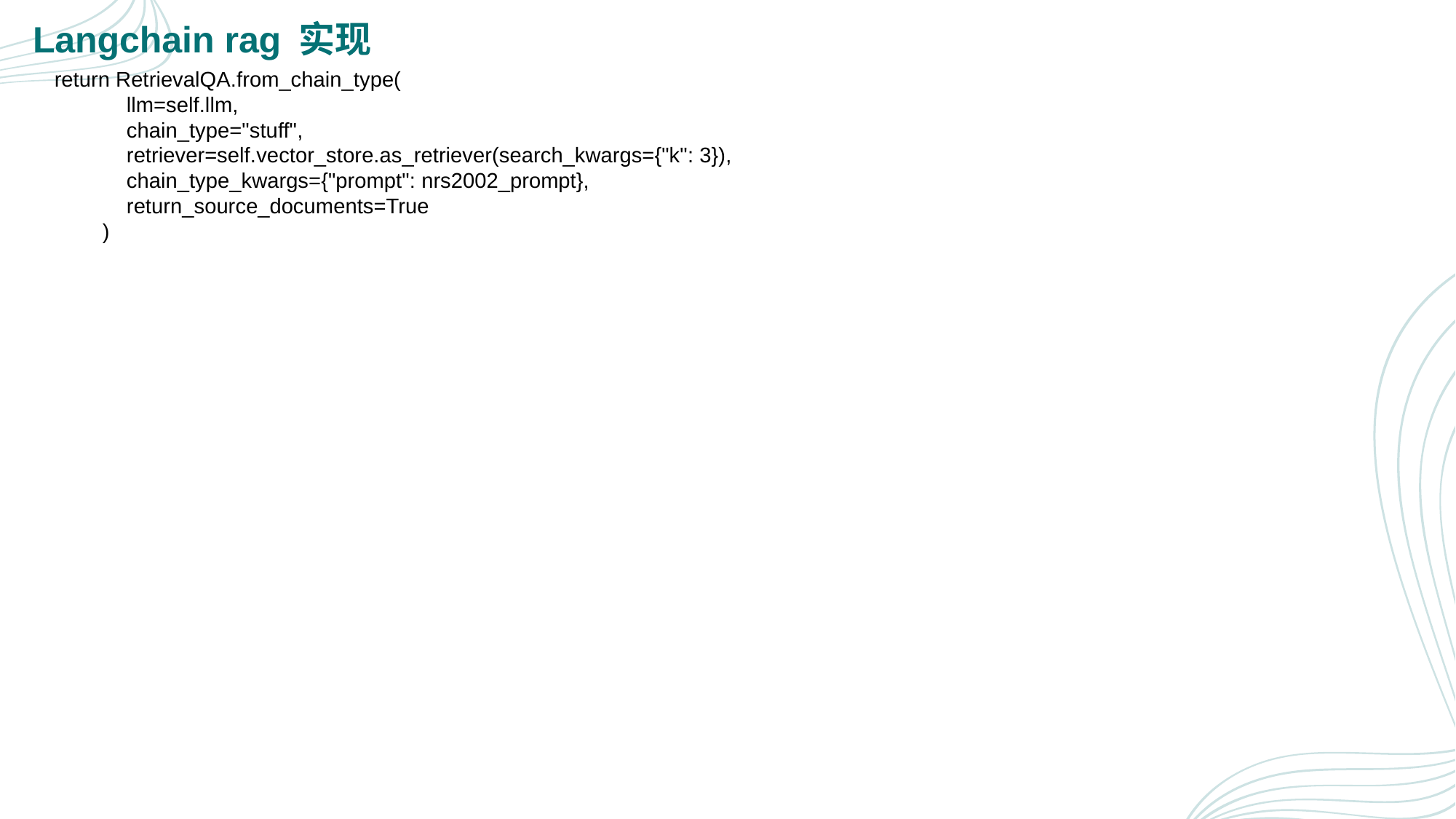

Langchain rag 实现
return RetrievalQA.from_chain_type(
            llm=self.llm,
            chain_type="stuff",
            retriever=self.vector_store.as_retriever(search_kwargs={"k": 3}),
            chain_type_kwargs={"prompt": nrs2002_prompt},
            return_source_documents=True
        )